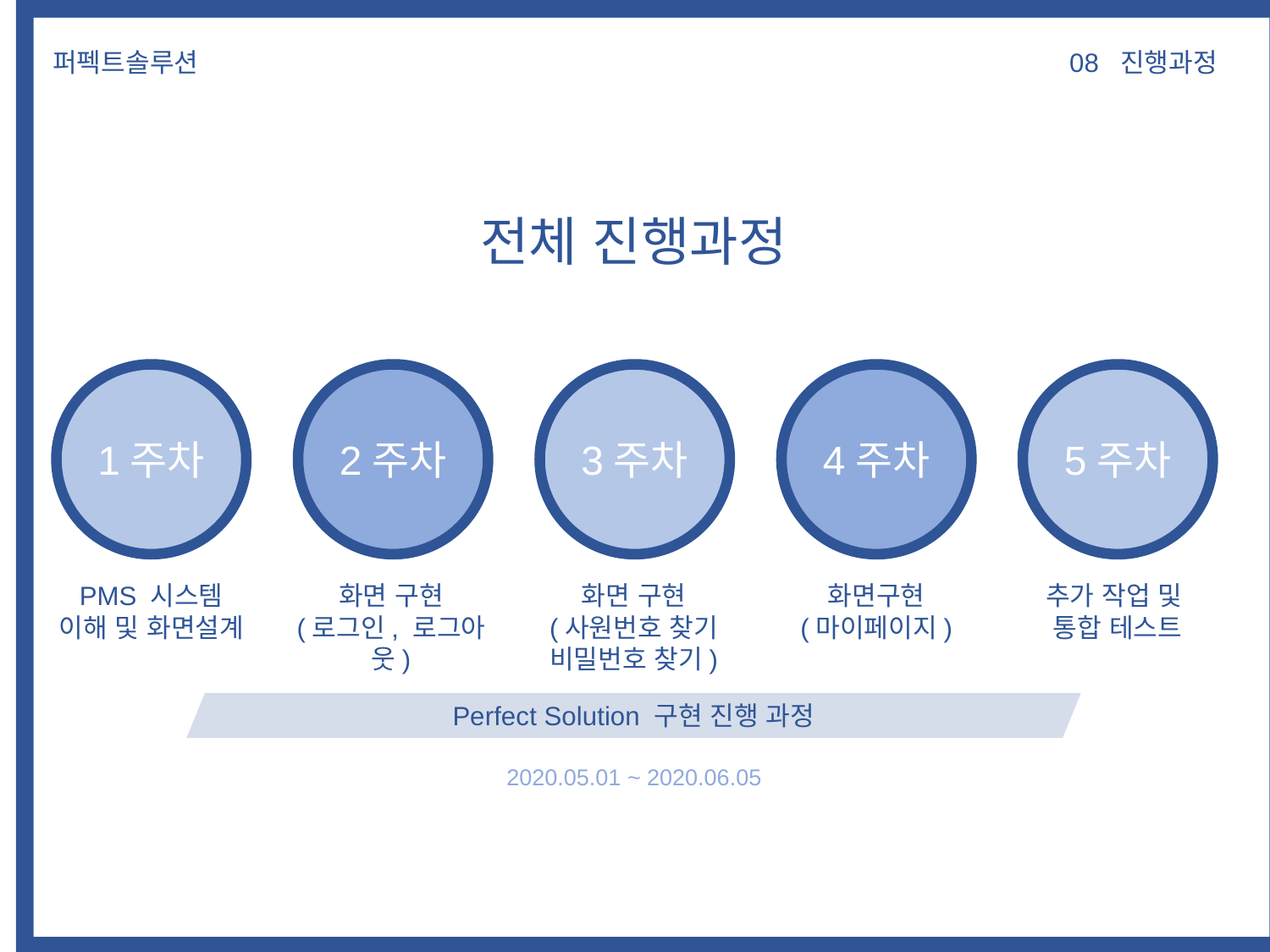

08  진행과정
퍼펙트솔루션
전체 진행과정
1주차
2주차
3주차
4주차
5주차
PMS 시스템
이해 및 화면설계
화면 구현
(로그인, 로그아웃)
화면 구현
(사원번호 찾기
비밀번호 찾기)
화면구현
(마이페이지)
추가 작업 및
통합 테스트
Perfect Solution 구현 진행 과정
2020.05.01 ~ 2020.06.05